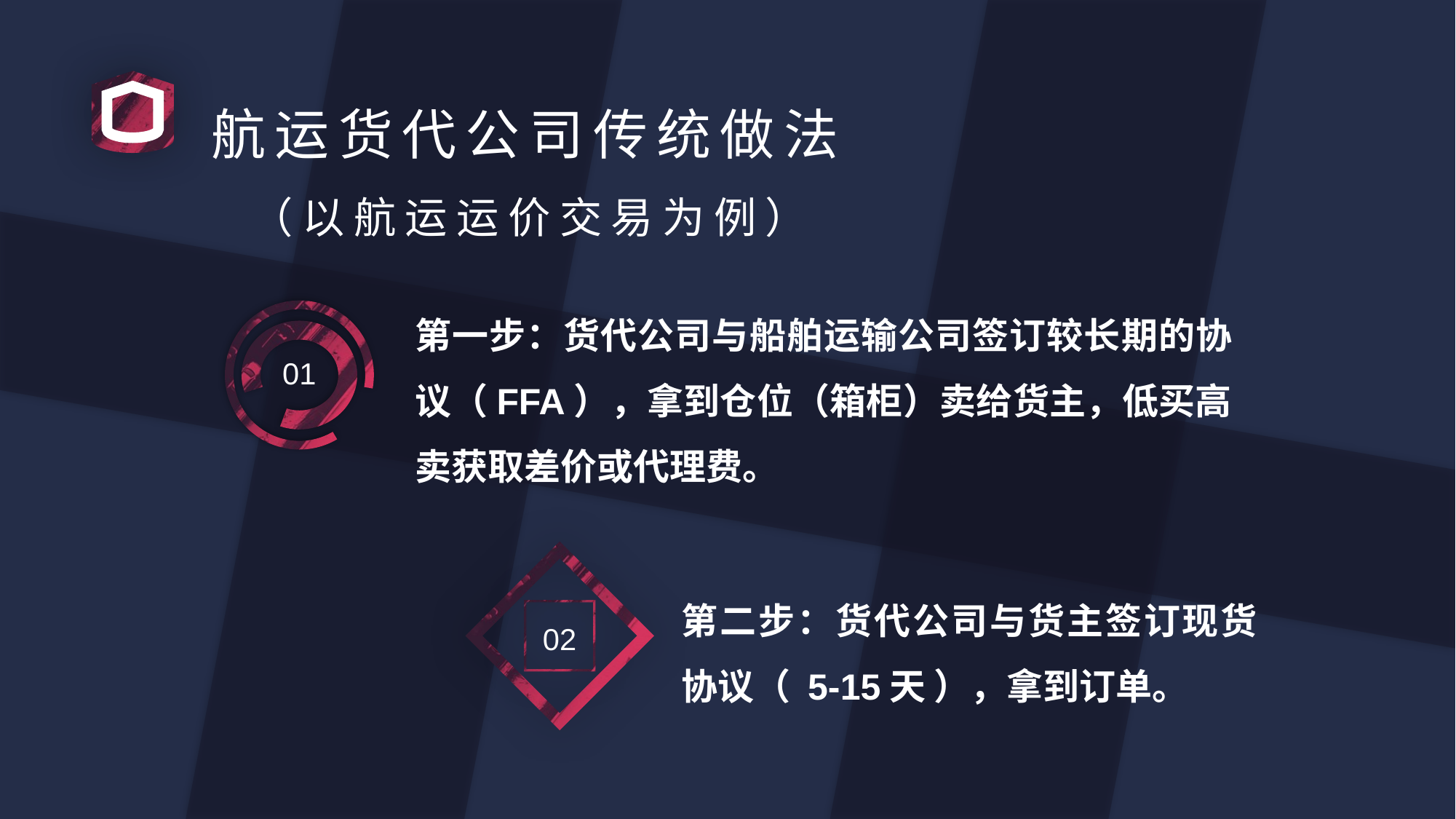

航运货代公司传统做法
（以航运运价交易为例）

第一步：货代公司与船舶运输公司签订较长期的协议（FFA），拿到仓位（箱柜）卖给货主，低买高卖获取差价或代理费。

01

02
第二步：货代公司与货主签订现货协议（ 5-15天 ），拿到订单。